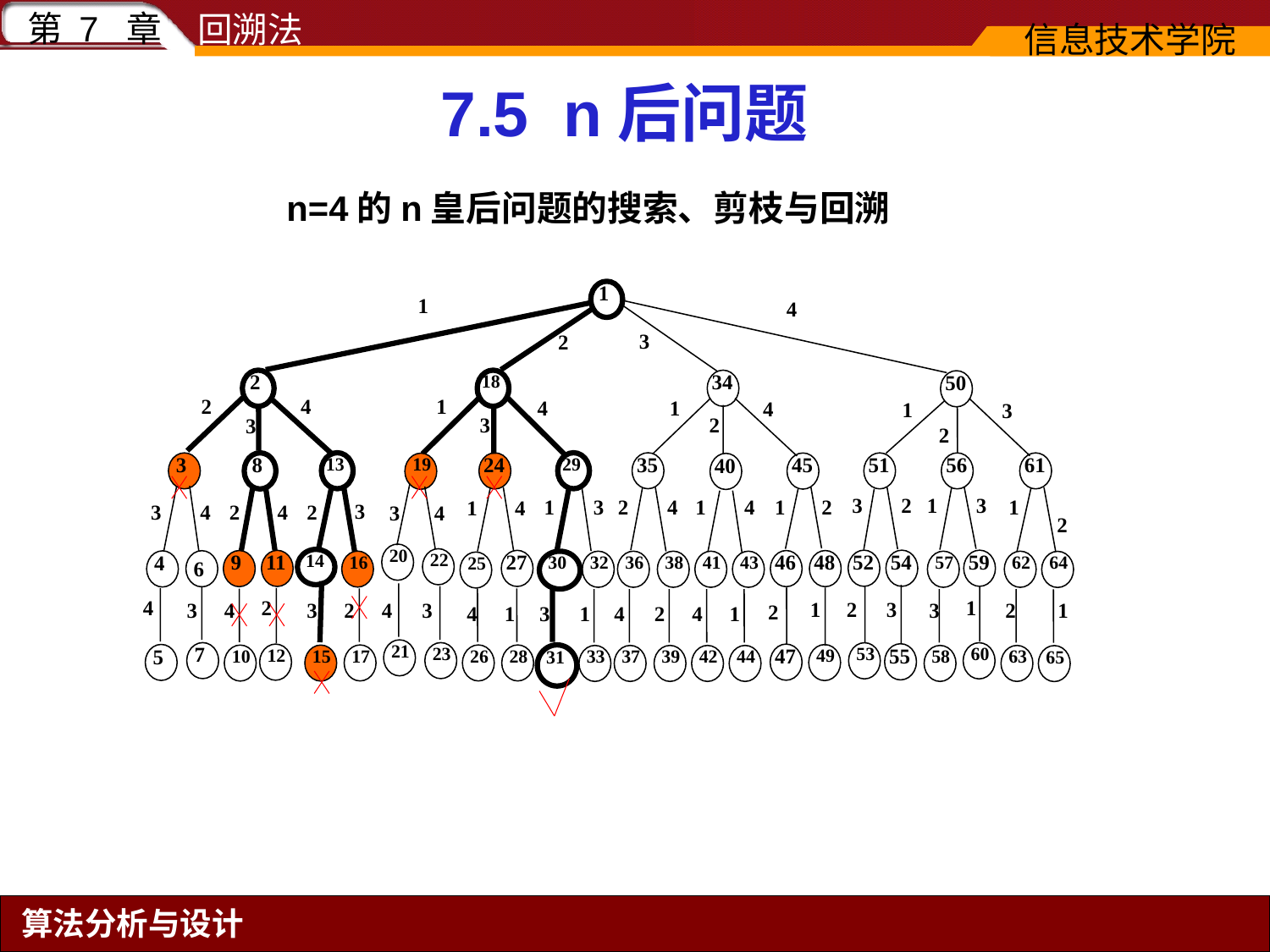

7.5  n后问题
n=4的n皇后问题的搜索、剪枝与回溯
1
1

4

3
2
2
18
34
50

2
4
1

4
1
4
1
3

3
2
3
2
13
29
35
3
8
24
51
56
61
45
19
40

1
3
2
3
3
4
4
2
1
1
2
1
1
4
1
3
4
2
4
3
2
3
4
2
20
22
14
52
54
59
11
27
9
46
48
6
4
16
30
32
36
38
41
43
57
62
64
25

4
2
1
2
1
3
3
4

3
2
4
3
3
2
1
2
4
1
3
1
4
2
4
1
21
7
23
53
60
55
12
47
5
49
17
26
28
31
10
15
33
37
39
42
44
58
63
65